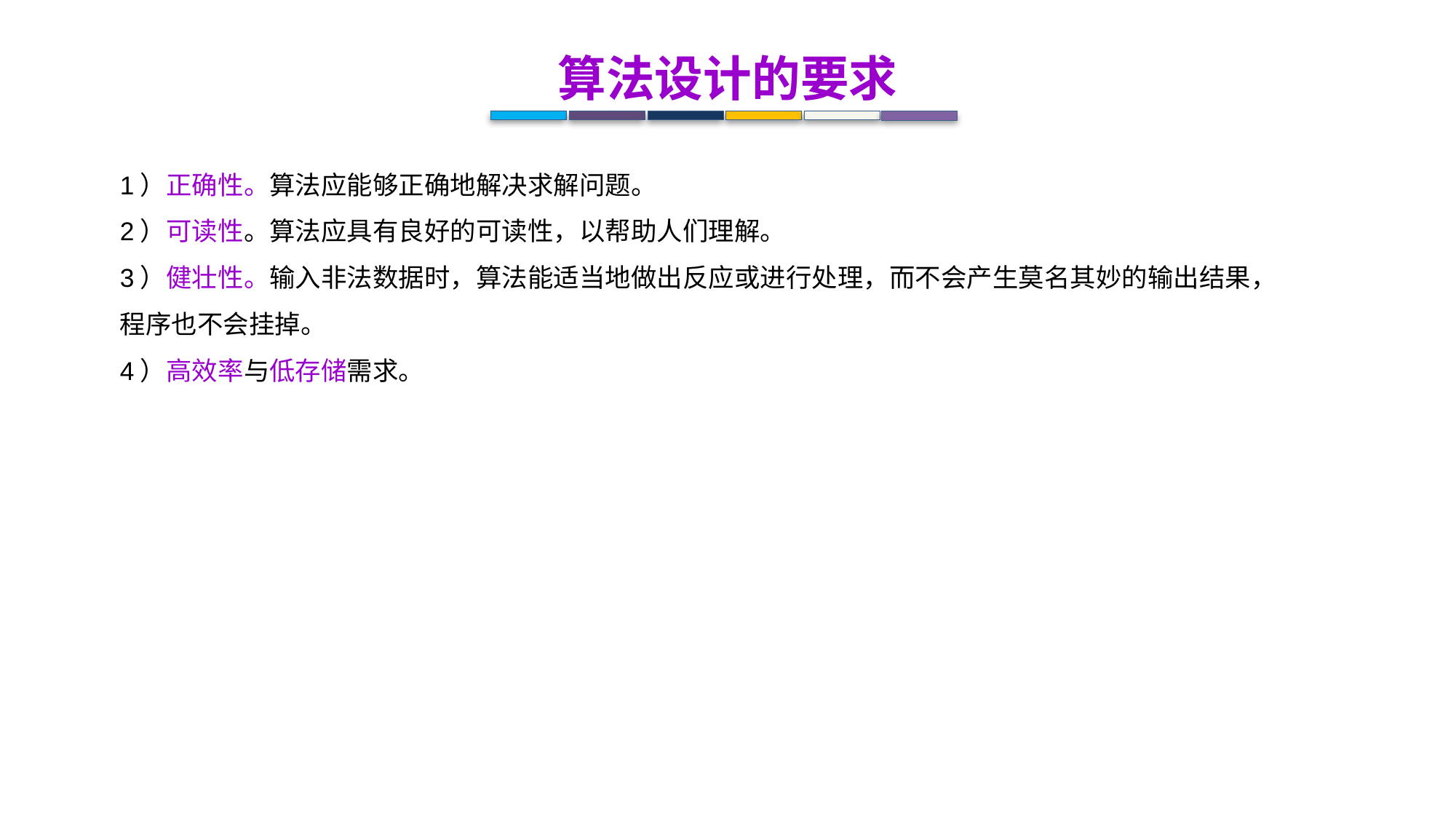

算法设计的要求

1）正确性。算法应能够正确地解决求解问题。
2）可读性。算法应具有良好的可读性，以帮助人们理解。
3）健壮性。输入非法数据时，算法能适当地做出反应或进行处理，而不会产生莫名其妙的输出结果，程序也不会挂掉。
4）高效率与低存储需求。